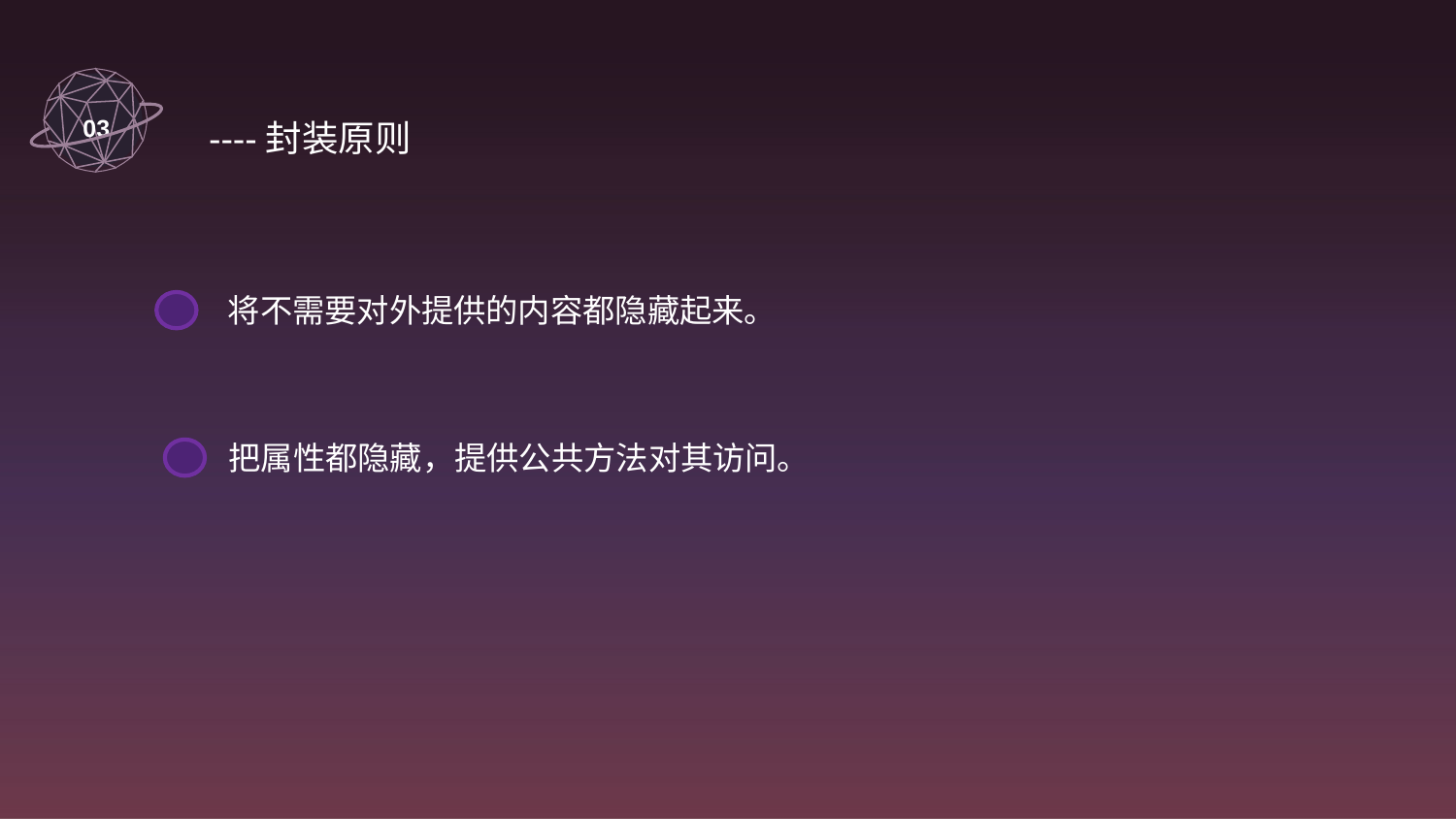

03

 ----封装原则

将不需要对外提供的内容都隐藏起来。

把属性都隐藏，提供公共方法对其访问。